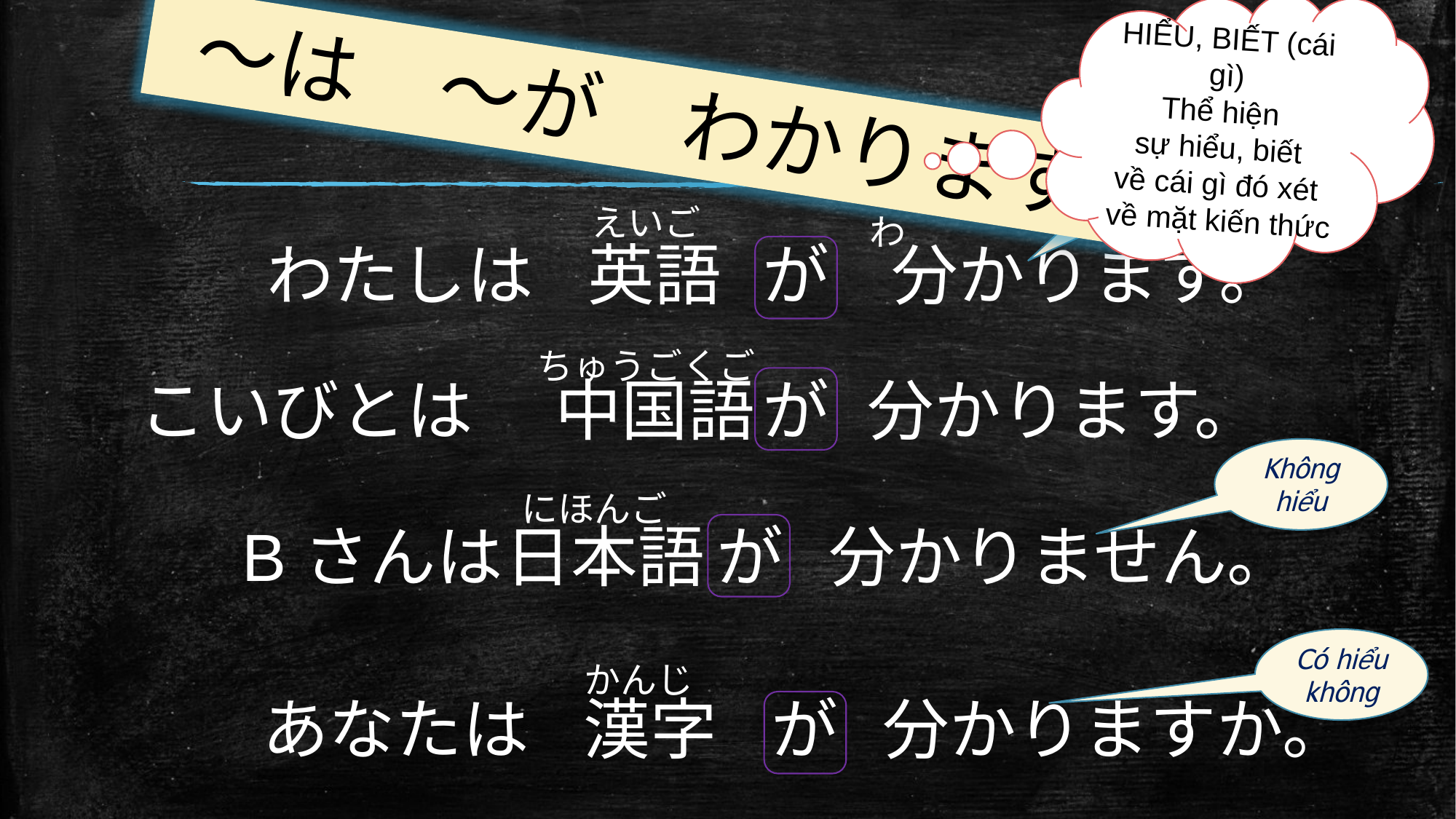

HIỂU, BIẾT (cái gì)
Thể hiện
sự hiểu, biết
về cái gì đó xét
về mặt kiến thức
～は　～が　わかります。
Hiểu, biết
えいご
わ
わたしは
英語
が
分かります。

ちゅうごくご
こいびとは
中国語
が
分かります。

Không hiểu
にほんご
Bさんは
日本語
が
分かりません。

Có hiểu không
かんじ
あなたは
漢字
が
分かりますか。